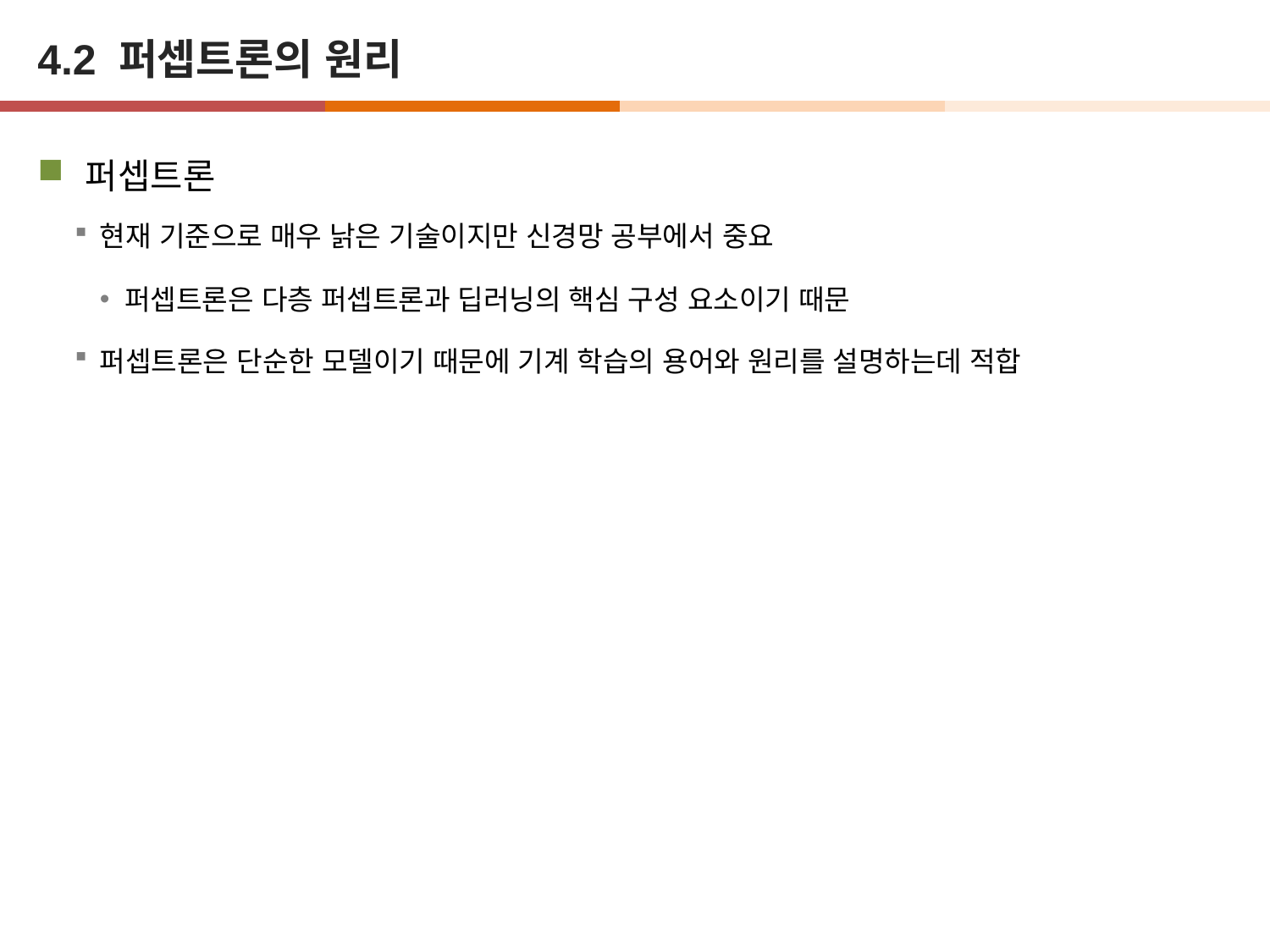

# 4.2 퍼셉트론의 원리
퍼셉트론
현재 기준으로 매우 낡은 기술이지만 신경망 공부에서 중요
퍼셉트론은 다층 퍼셉트론과 딥러닝의 핵심 구성 요소이기 때문
퍼셉트론은 단순한 모델이기 때문에 기계 학습의 용어와 원리를 설명하는데 적합